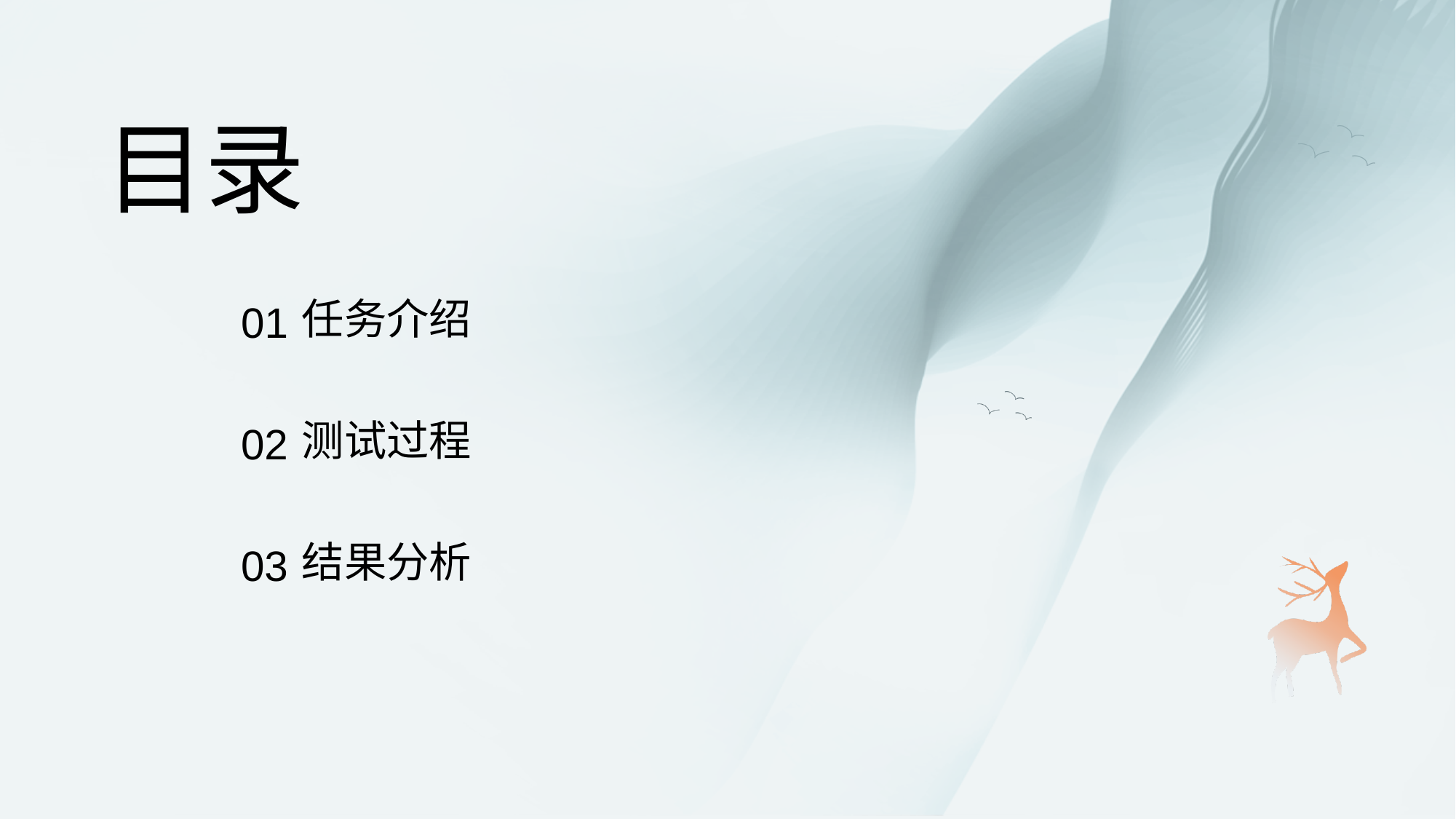

目录
任务介绍
01
测试过程
02
结果分析
03
2